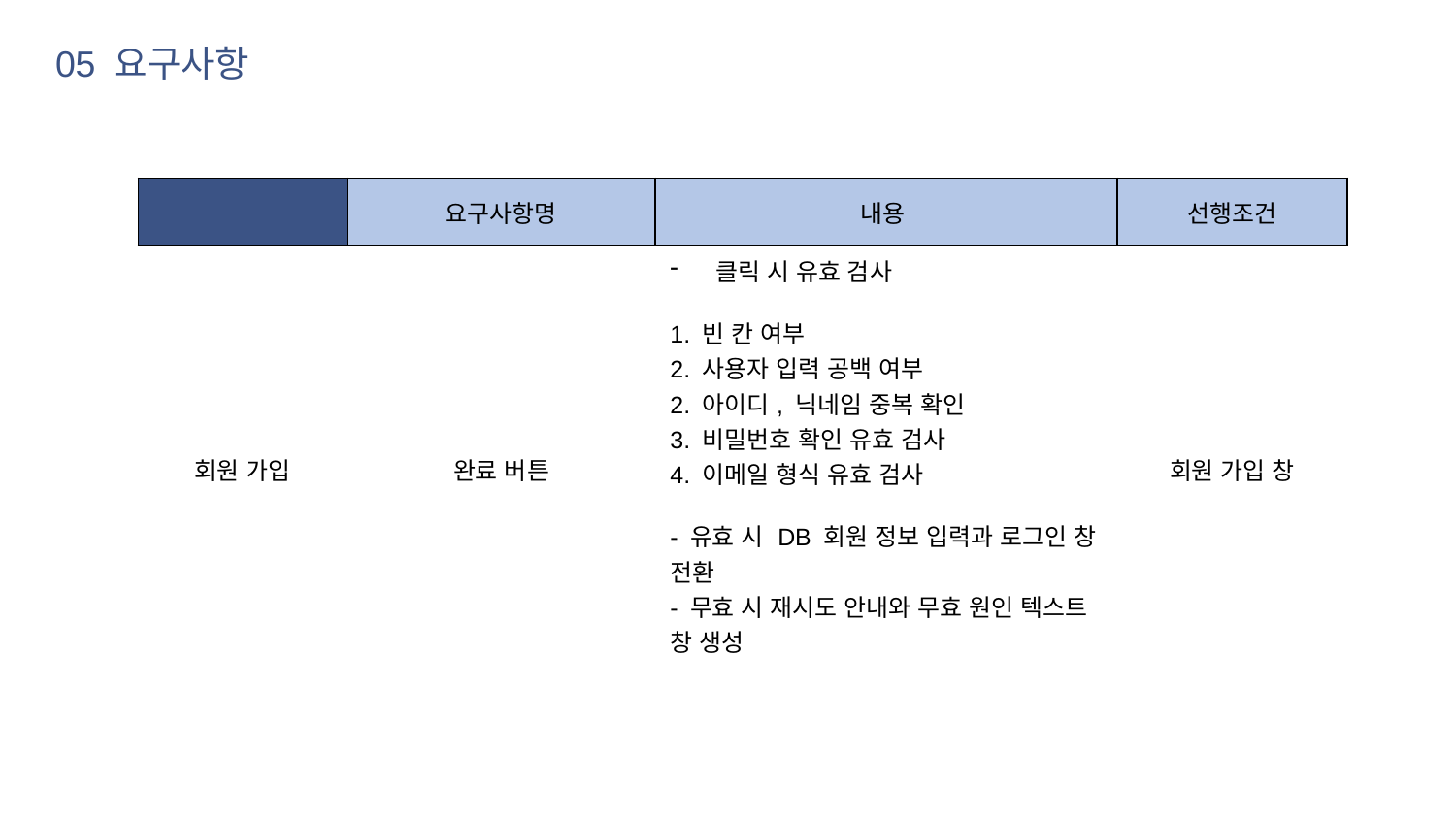

05 요구사항
|  | 요구사항명 | 내용 | 선행조건 |
| --- | --- | --- | --- |
| 회원 가입 | 완료 버튼 | 클릭 시 유효 검사 1. 빈 칸 여부 2. 사용자 입력 공백 여부 2. 아이디, 닉네임 중복 확인 3. 비밀번호 확인 유효 검사 4. 이메일 형식 유효 검사 - 유효 시 DB 회원 정보 입력과 로그인 창 전환 - 무효 시 재시도 안내와 무효 원인 텍스트 창 생성 | 회원 가입 창 |